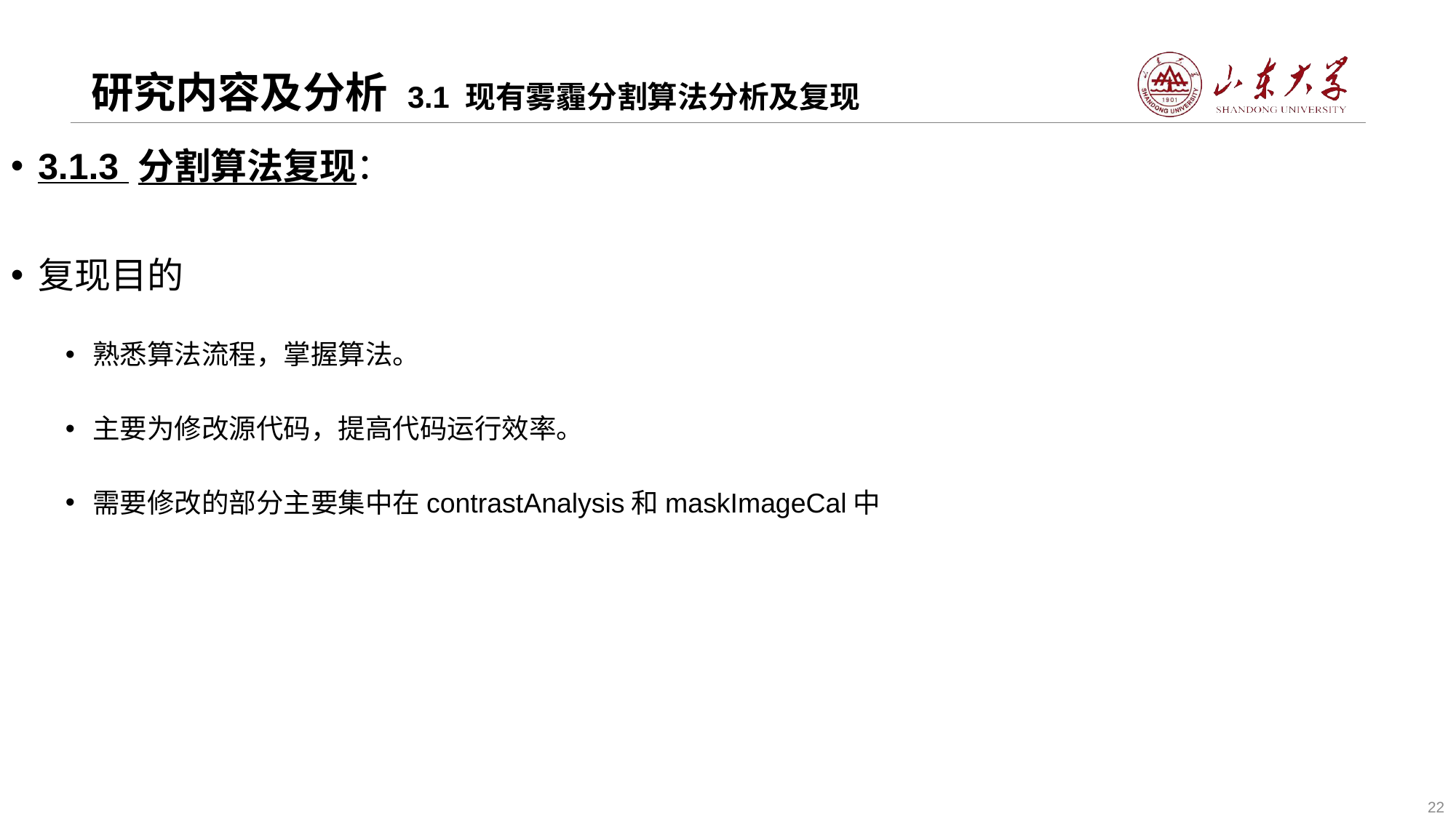

# 研究内容及分析 3.1 现有雾霾分割算法分析及复现
3.1.3 分割算法复现：

复现目的

熟悉算法流程，掌握算法。

主要为修改源代码，提高代码运行效率。

需要修改的部分主要集中在contrastAnalysis和maskImageCal中

22